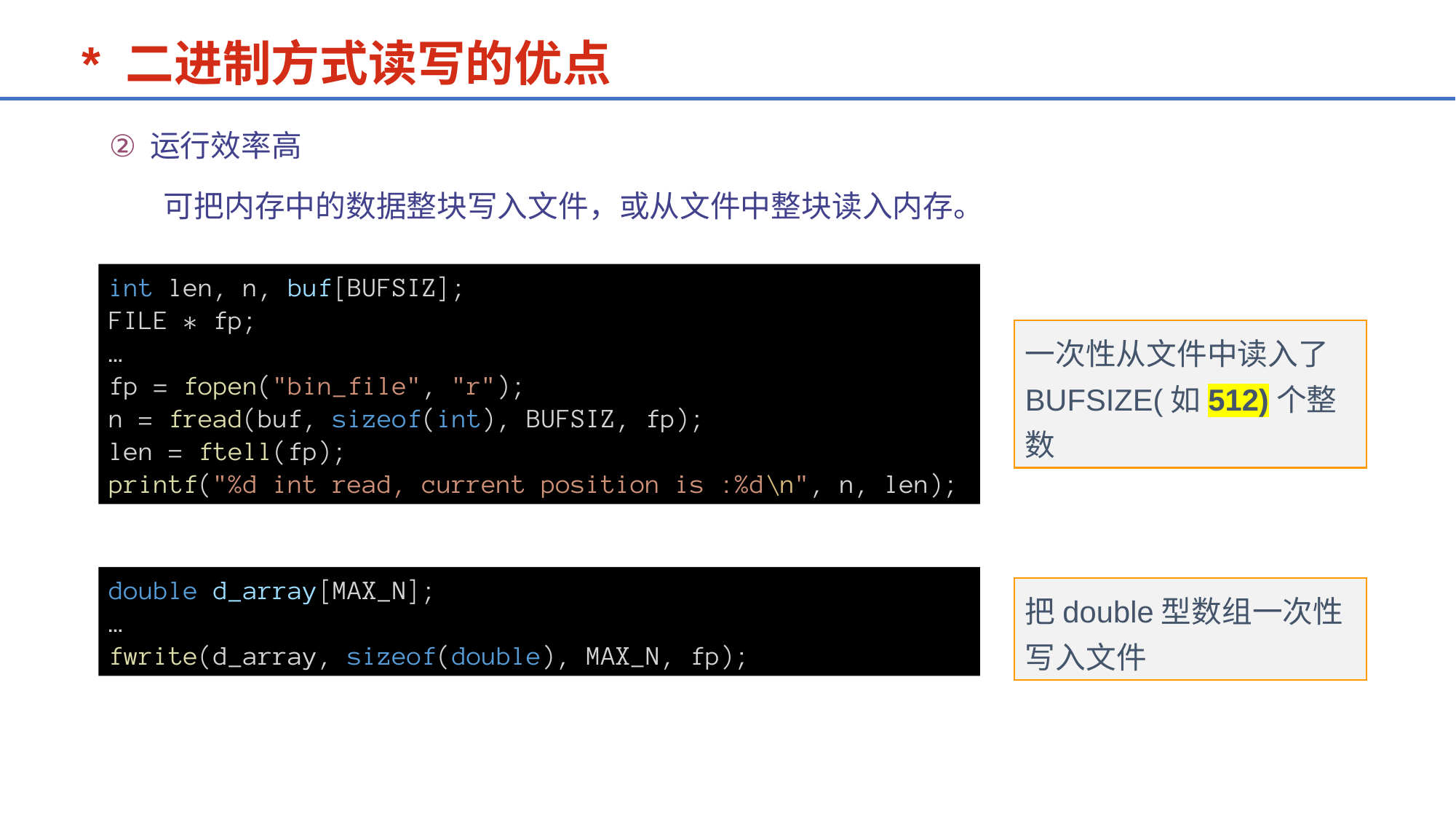

* 二进制方式读写的优点
运行效率高
可把内存中的数据整块写入文件，或从文件中整块读入内存。
int len, n, buf[BUFSIZ];
FILE * fp;
…
fp = fopen("bin_file", "r");
n = fread(buf, sizeof(int), BUFSIZ, fp);
len = ftell(fp);
printf("%d int read, current position is :%d\n", n, len);
一次性从文件中读入了BUFSIZE(如512)个整数
double d_array[MAX_N];
…
fwrite(d_array, sizeof(double), MAX_N, fp);
把double型数组一次性写入文件